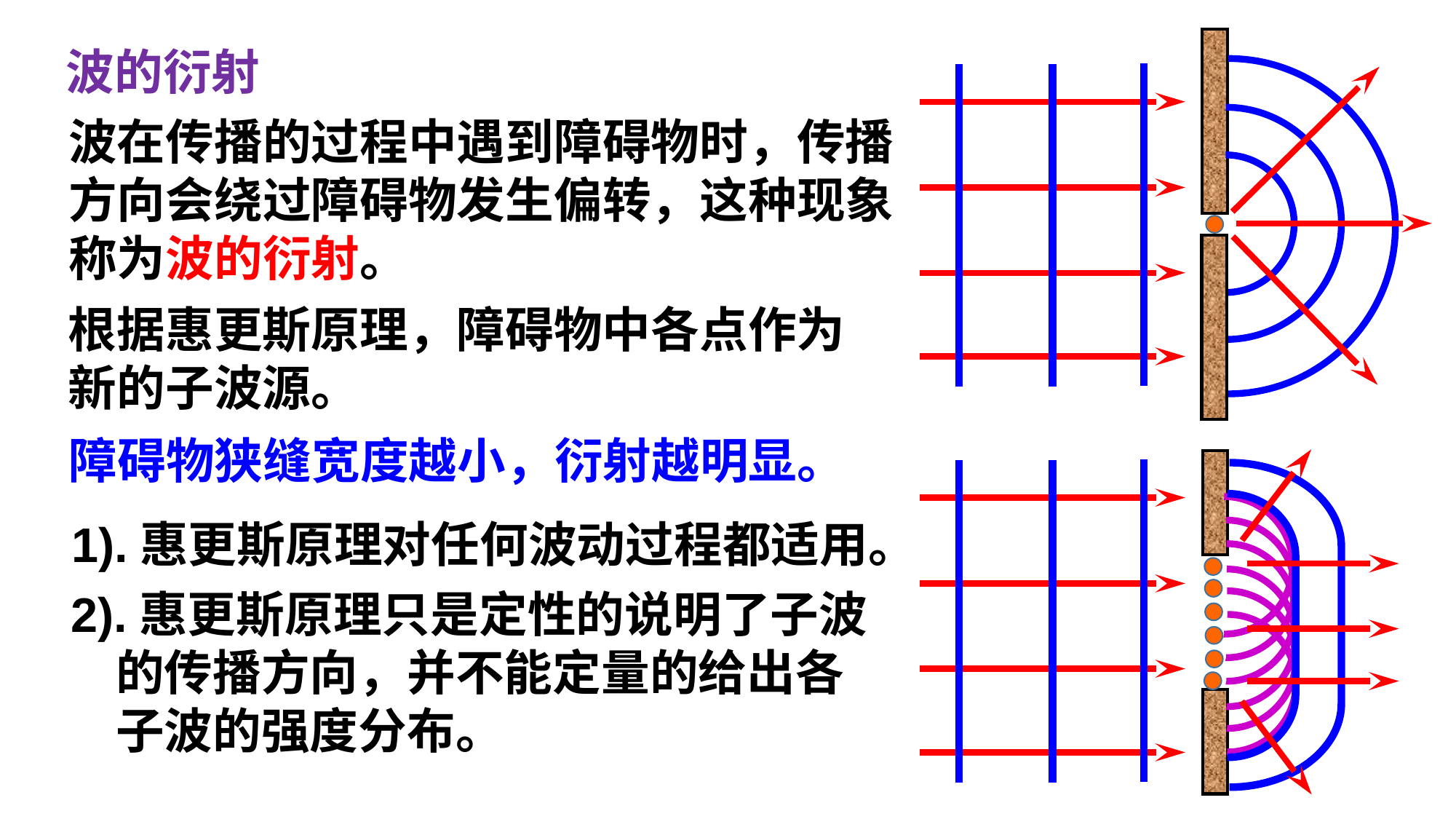

波的衍射

波在传播的过程中遇到障碍物时，传播
方向会绕过障碍物发生偏转，这种现象
称为波的衍射。

根据惠更斯原理，障碍物中各点作为
新的子波源。
障碍物狭缝宽度越小，衍射越明显。

1).惠更斯原理对任何波动过程都适用。

2).惠更斯原理只是定性的说明了子波
   的传播方向，并不能定量的给出各
   子波的强度分布。